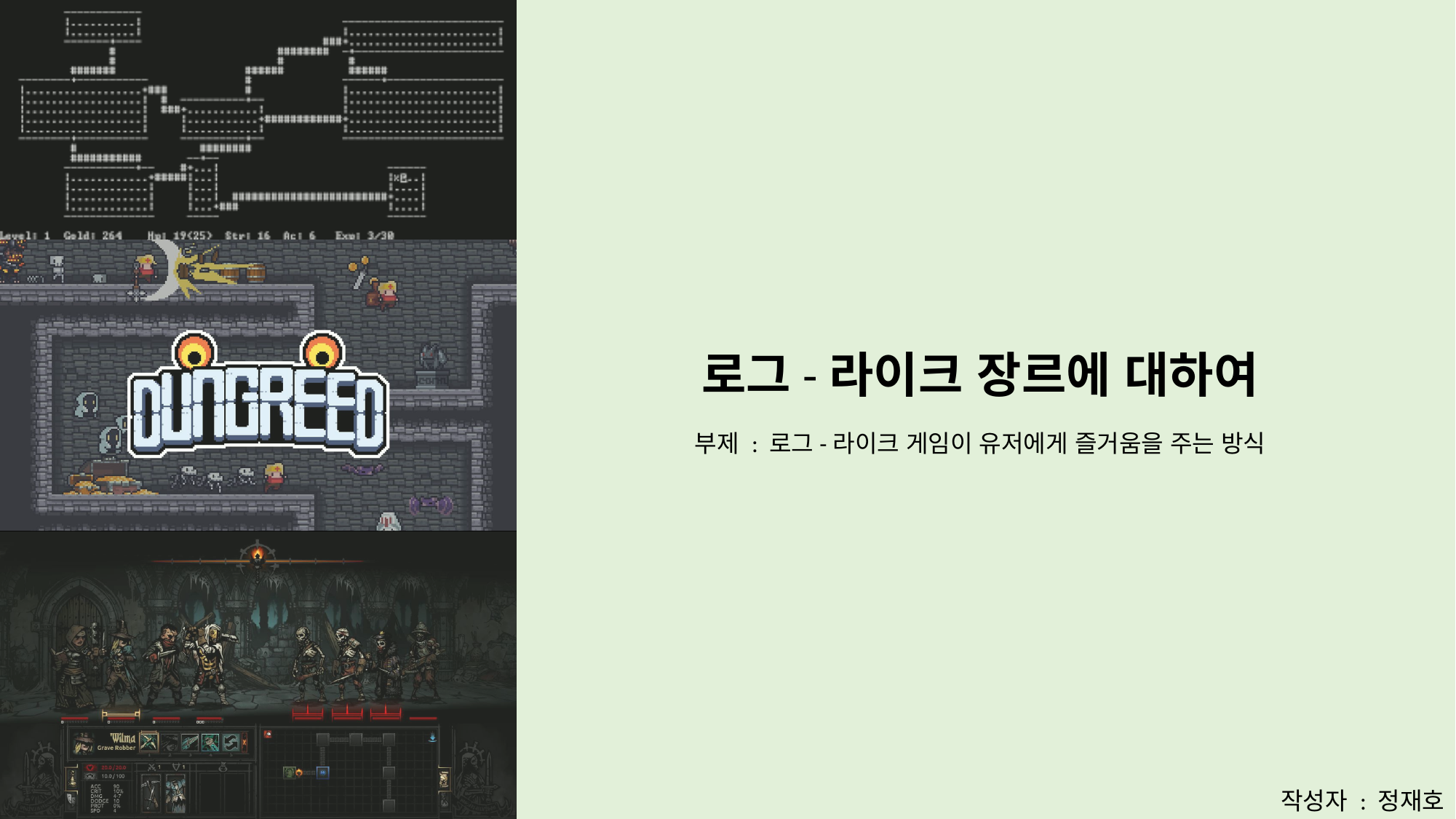

# 로그-라이크 장르에 대하여
부제 : 로그-라이크 게임이 유저에게 즐거움을 주는 방식
작성자 : 정재호